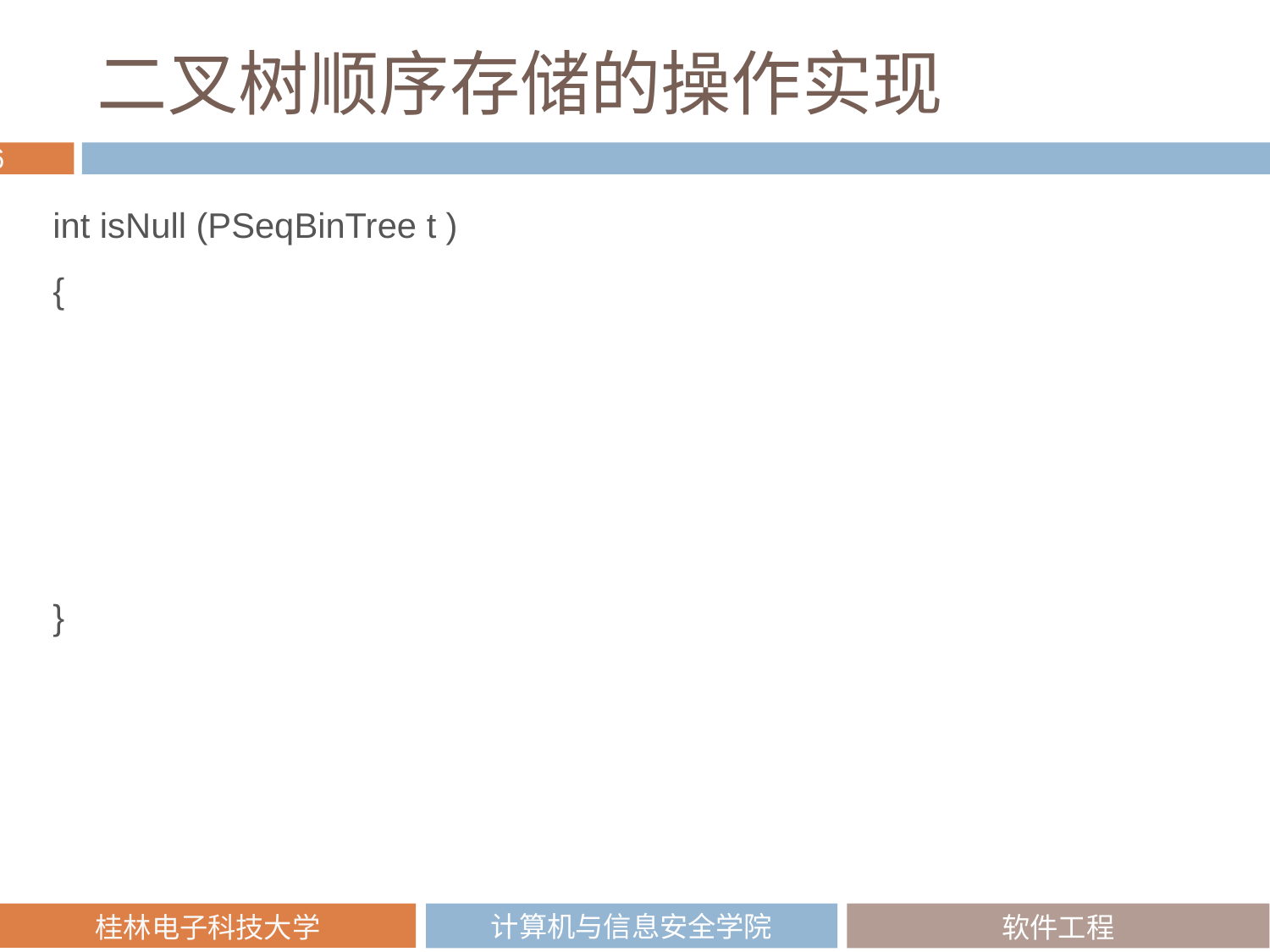

# 二叉树顺序存储的操作实现
int isNull (PSeqBinTree t )
{

}